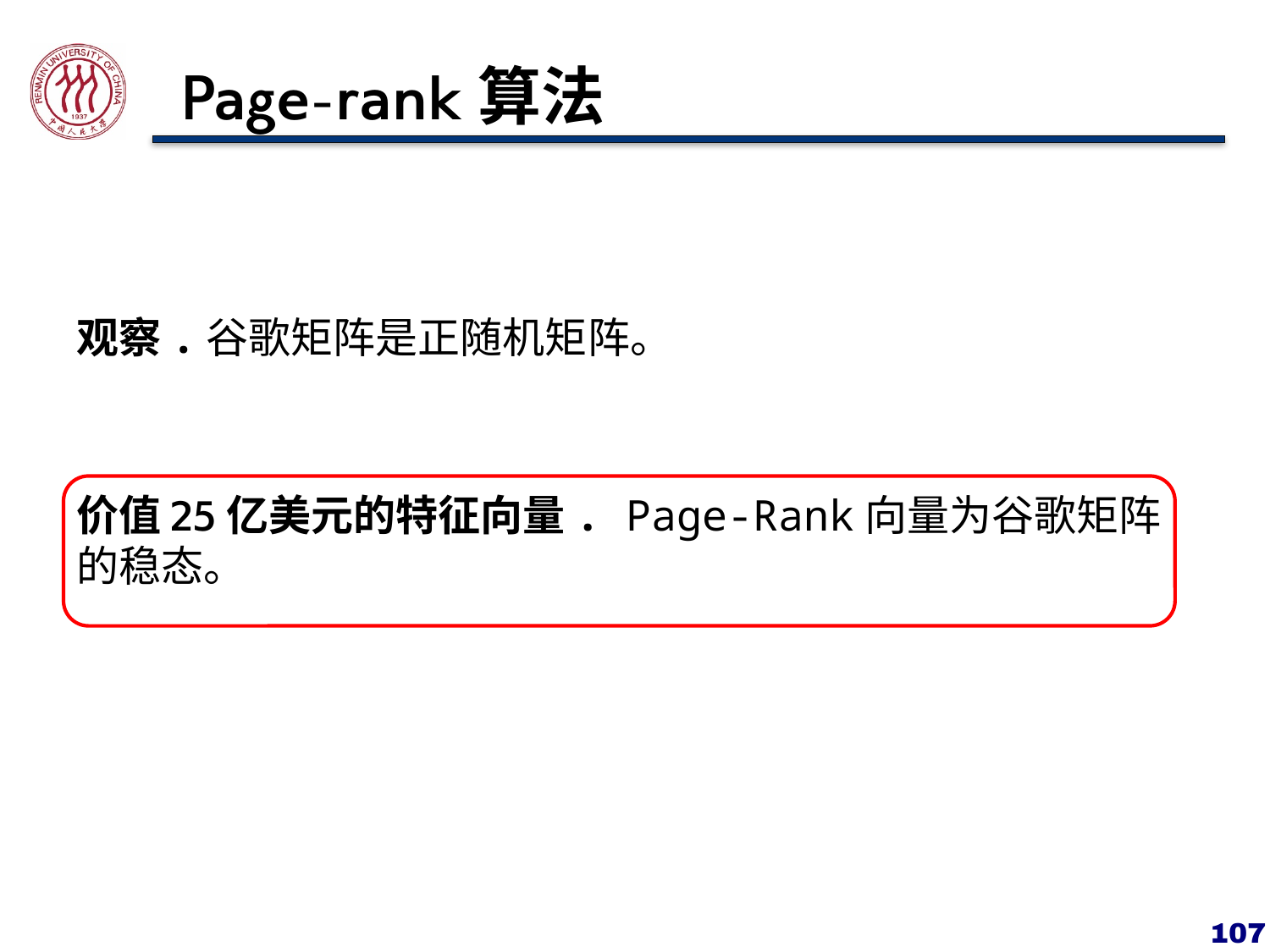

# Page-rank算法

观察.谷歌矩阵是正随机矩阵。

价值25亿美元的特征向量. Page-Rank向量为谷歌矩阵的稳态。